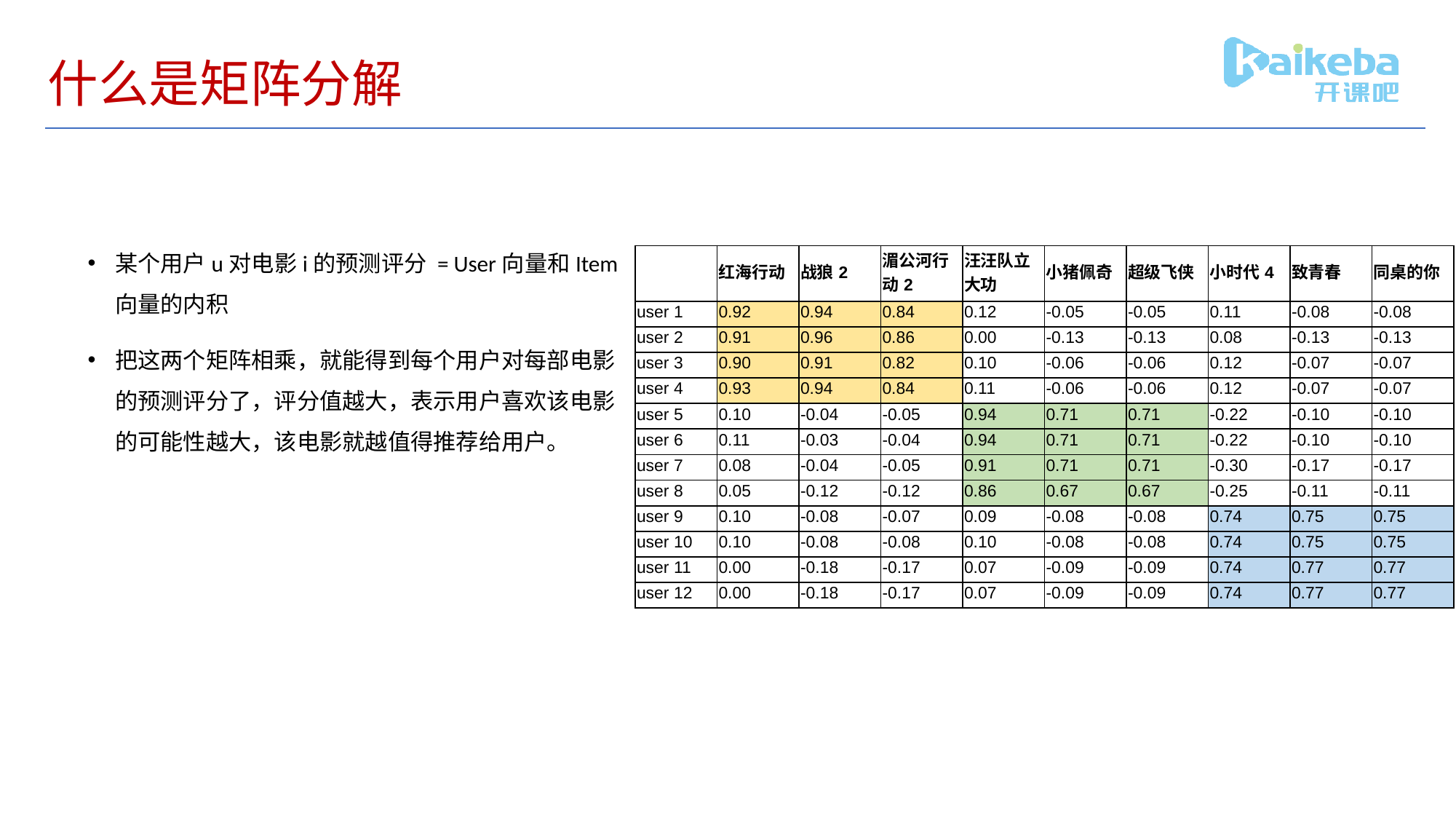

# 什么是矩阵分解
某个用户u对电影i的预测评分 = User向量和Item向量的内积
把这两个矩阵相乘，就能得到每个用户对每部电影的预测评分了，评分值越大，表示用户喜欢该电影的可能性越大，该电影就越值得推荐给用户。
|  | 红海行动 | 战狼2 | 湄公河行动2 | 汪汪队立大功 | 小猪佩奇 | 超级飞侠 | 小时代4 | 致青春 | 同桌的你 |
| --- | --- | --- | --- | --- | --- | --- | --- | --- | --- |
| user 1 | 0.92 | 0.94 | 0.84 | 0.12 | -0.05 | -0.05 | 0.11 | -0.08 | -0.08 |
| user 2 | 0.91 | 0.96 | 0.86 | 0.00 | -0.13 | -0.13 | 0.08 | -0.13 | -0.13 |
| user 3 | 0.90 | 0.91 | 0.82 | 0.10 | -0.06 | -0.06 | 0.12 | -0.07 | -0.07 |
| user 4 | 0.93 | 0.94 | 0.84 | 0.11 | -0.06 | -0.06 | 0.12 | -0.07 | -0.07 |
| user 5 | 0.10 | -0.04 | -0.05 | 0.94 | 0.71 | 0.71 | -0.22 | -0.10 | -0.10 |
| user 6 | 0.11 | -0.03 | -0.04 | 0.94 | 0.71 | 0.71 | -0.22 | -0.10 | -0.10 |
| user 7 | 0.08 | -0.04 | -0.05 | 0.91 | 0.71 | 0.71 | -0.30 | -0.17 | -0.17 |
| user 8 | 0.05 | -0.12 | -0.12 | 0.86 | 0.67 | 0.67 | -0.25 | -0.11 | -0.11 |
| user 9 | 0.10 | -0.08 | -0.07 | 0.09 | -0.08 | -0.08 | 0.74 | 0.75 | 0.75 |
| user 10 | 0.10 | -0.08 | -0.08 | 0.10 | -0.08 | -0.08 | 0.74 | 0.75 | 0.75 |
| user 11 | 0.00 | -0.18 | -0.17 | 0.07 | -0.09 | -0.09 | 0.74 | 0.77 | 0.77 |
| user 12 | 0.00 | -0.18 | -0.17 | 0.07 | -0.09 | -0.09 | 0.74 | 0.77 | 0.77 |